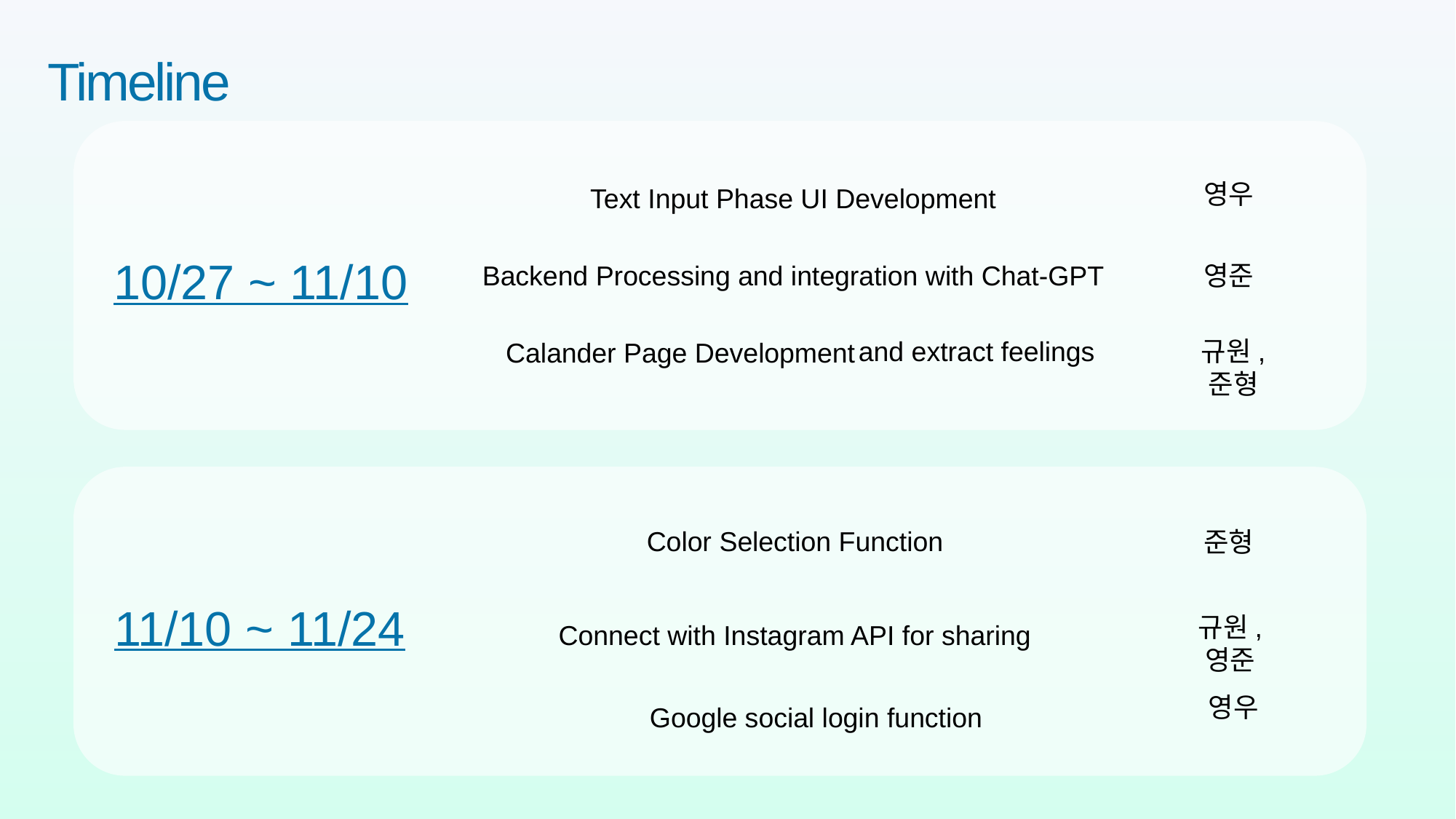

Timeline

영우
Text Input Phase UI Development
10/27 ~ 11/10
Backend Processing and integration with Chat-GPT
영준
and extract feelings
규원, 준형
Calander Page Development

Color Selection Function
준형
11/10 ~ 11/24
Connect with Instagram API for sharing
규원, 영준
Google social login function
영우